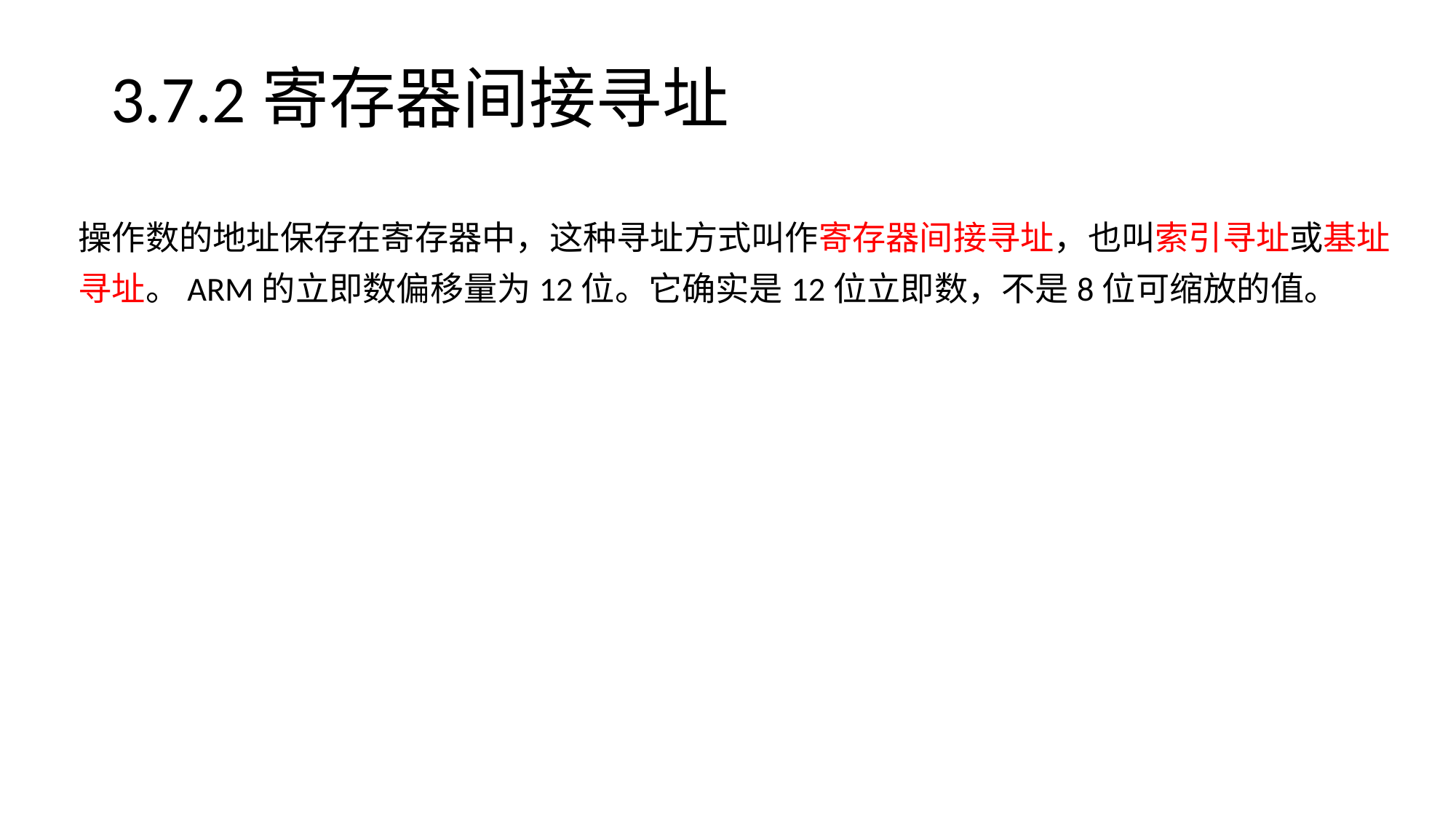

# 3.7.2寄存器间接寻址

操作数的地址保存在寄存器中，这种寻址方式叫作寄存器间接寻址，也叫索引寻址或基址
寻址。ARM的立即数偏移量为12位。它确实是12位立即数，不是8位可缩放的值。